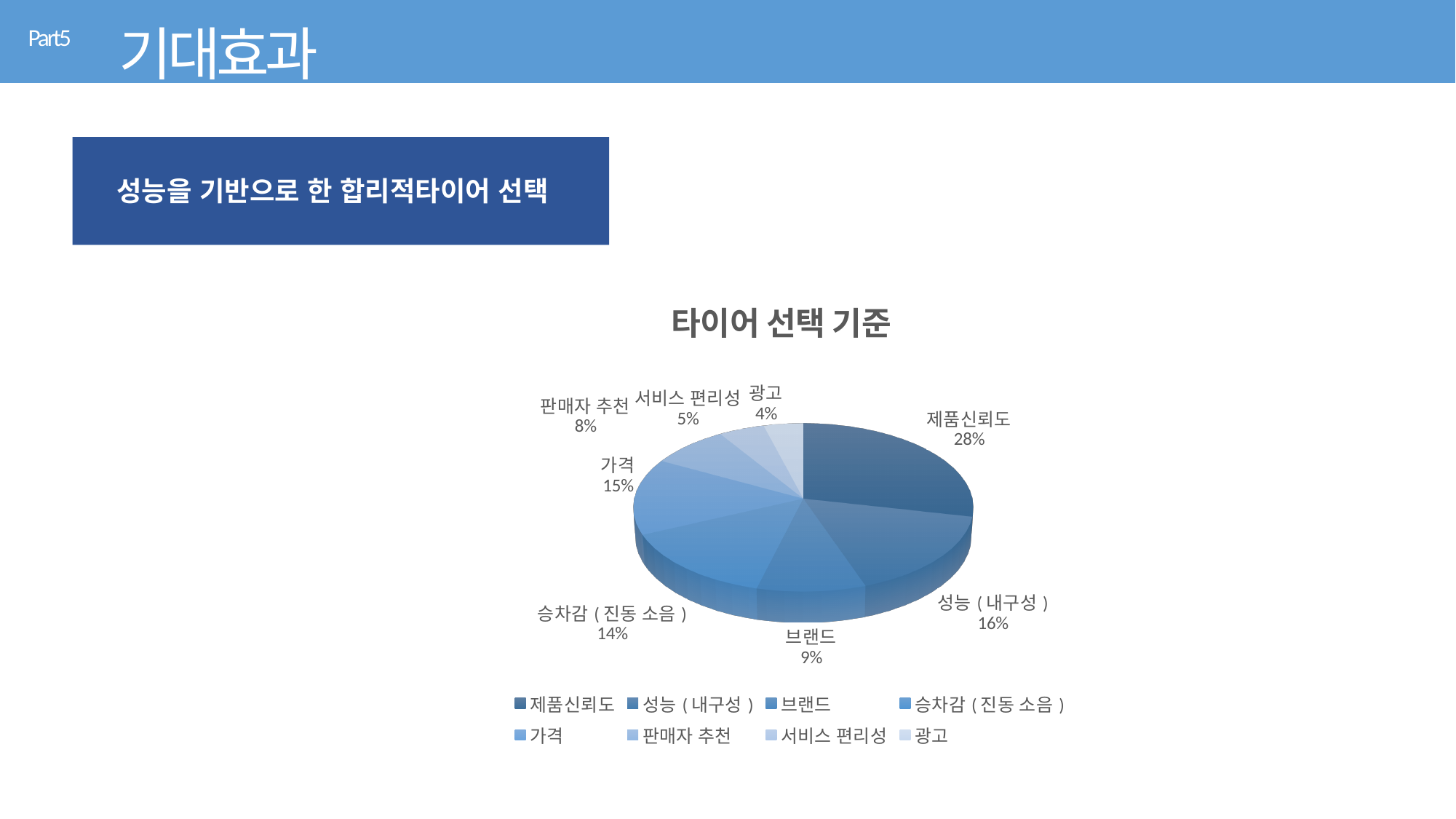

기대효과
Part5

성능을 기반으로 한 합리적타이어 선택

[unsupported chart]